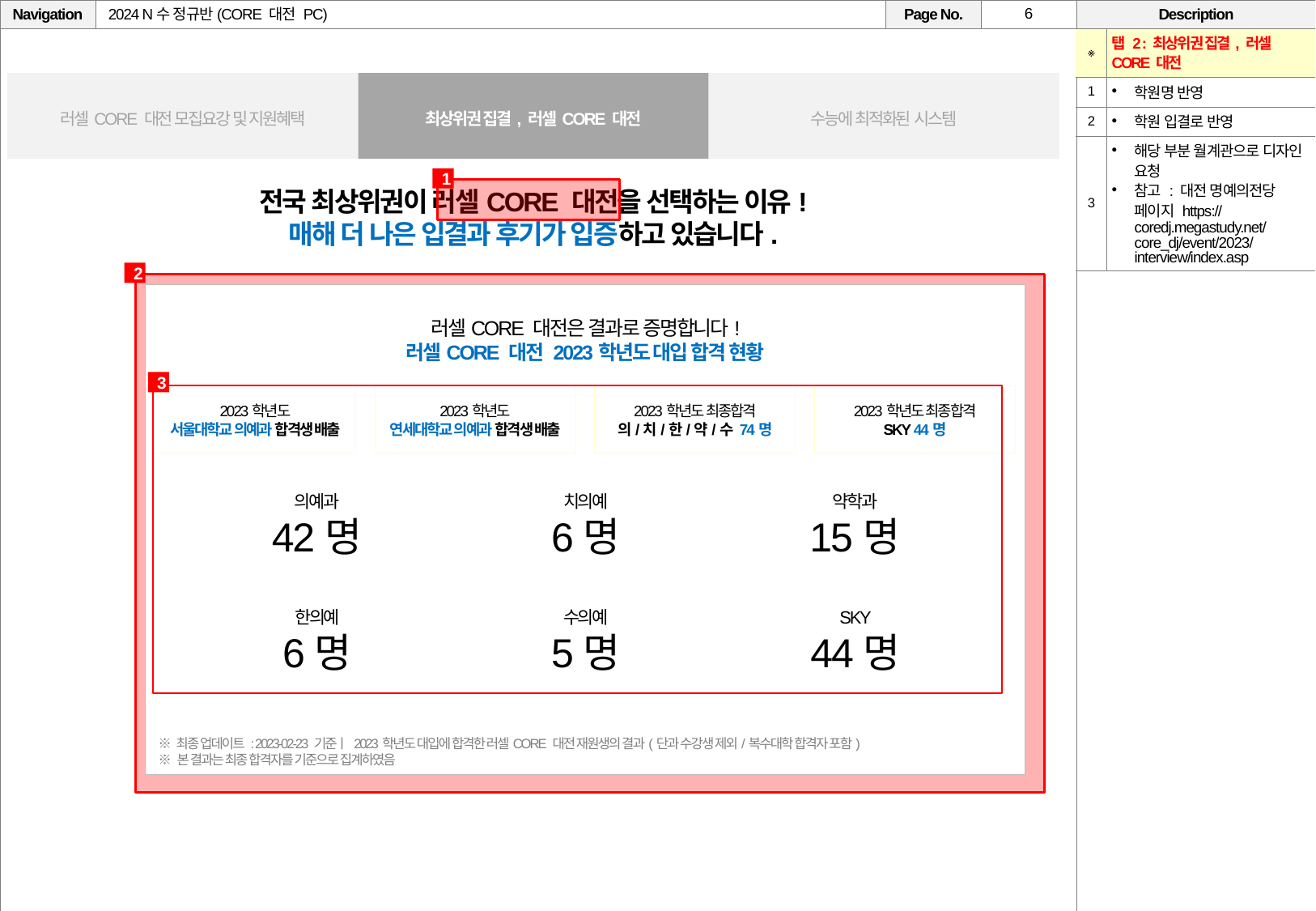

# 2024 N수 정규반(CORE 대전 PC)
| ※ | 탭 2 : 최상위권 집결, 러셀CORE 대전 |
| --- | --- |
| 1 | 학원명 반영 |
| 2 | 학원 입결로 반영 |
| 3 | 해당 부분 월계관으로 디자인 요청 참고 : 대전 명예의전당 페이지 https://coredj.megastudy.net/core\_dj/event/2023/interview/index.asp |
| 러셀CORE 대전 모집요강 및 지원혜택 | 최상위권 집결, 러셀CORE 대전 | 수능에 최적화된 시스템 |
| --- | --- | --- |
1
전국 최상위권이 러셀CORE 대전을 선택하는 이유!
매해 더 나은 입결과 후기가 입증하고 있습니다.

2

러셀CORE 대전은 결과로 증명합니다!
러셀CORE 대전 2023학년도 대입 합격 현황
3

2023학년도
서울대학교 의예과 합격생 배출
2023학년도
연세대학교 의예과 합격생 배출
2023학년도 최종합격
의/치/한/약/수 74명
2023학년도 최종합격
SKY 44명
의예과
42명
치의예
6명
약학과
15명
한의예
6명
수의예
5명
SKY
44명
※ 최종 업데이트 : 2023-02-23 기준ㅣ 2023학년도 대입에 합격한 러셀CORE 대전 재원생의 결과(단과 수강생 제외/복수대학 합격자 포함)
※ 본 결과는 최종 합격자를 기준으로 집계하였음